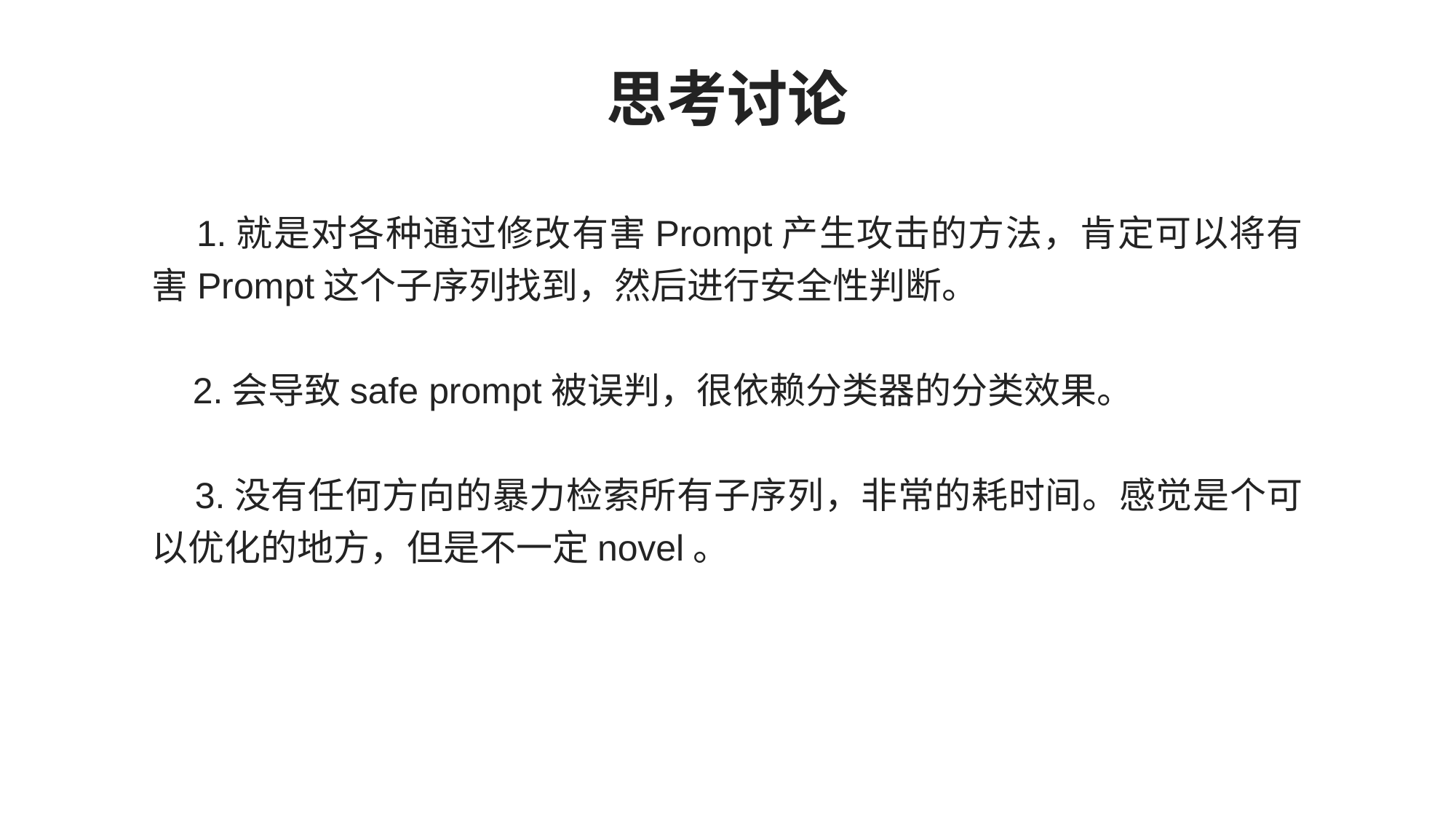

思考讨论
    1.就是对各种通过修改有害Prompt产生攻击的方法，肯定可以将有害Prompt这个子序列找到，然后进行安全性判断。

    2.会导致safe prompt被误判，很依赖分类器的分类效果。

    3.没有任何方向的暴力检索所有子序列，非常的耗时间。感觉是个可以优化的地方，但是不一定novel。